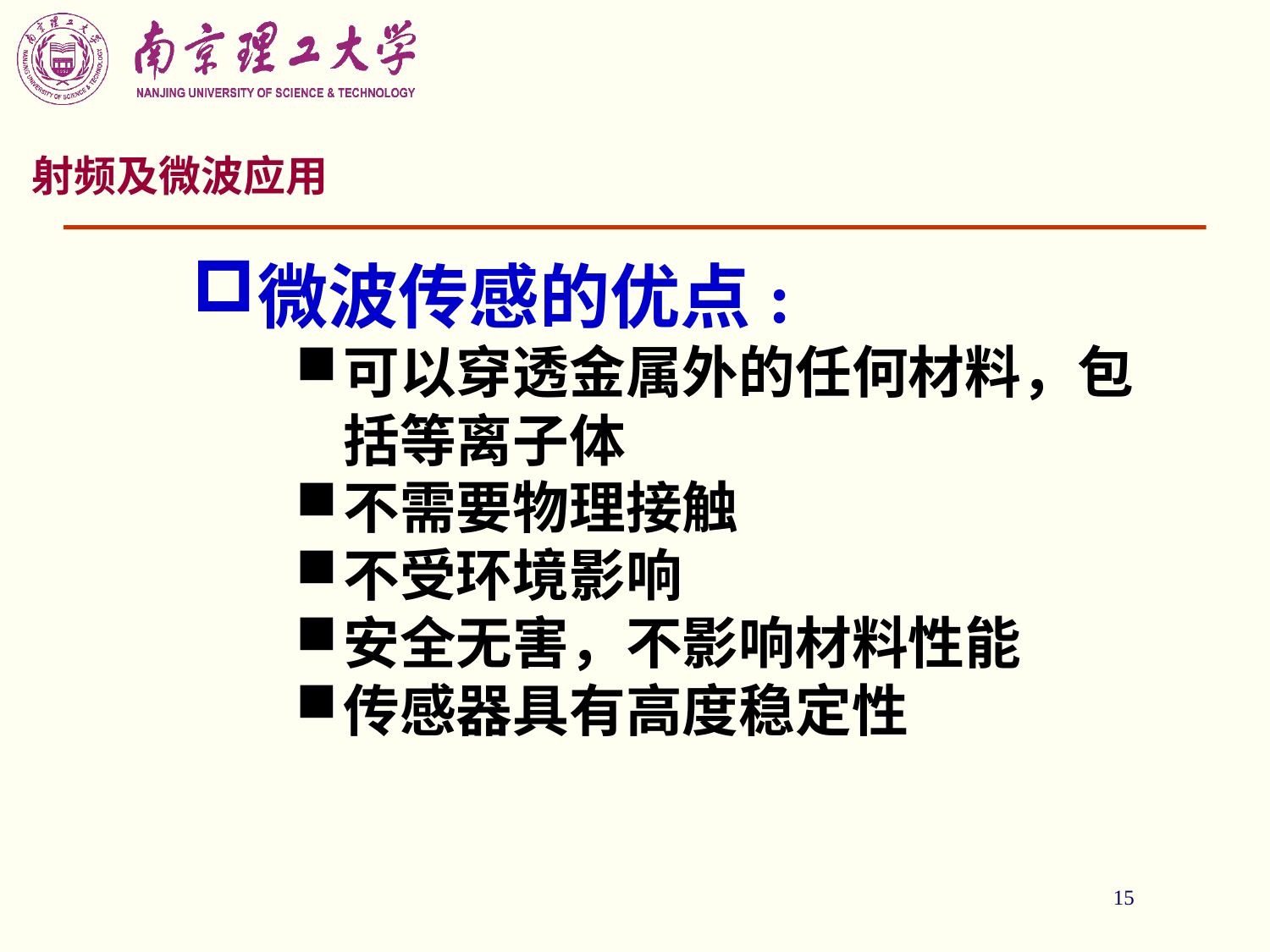

射频及微波应用
微波传感的优点:
可以穿透金属外的任何材料，包括等离子体
不需要物理接触
不受环境影响
安全无害，不影响材料性能
传感器具有高度稳定性